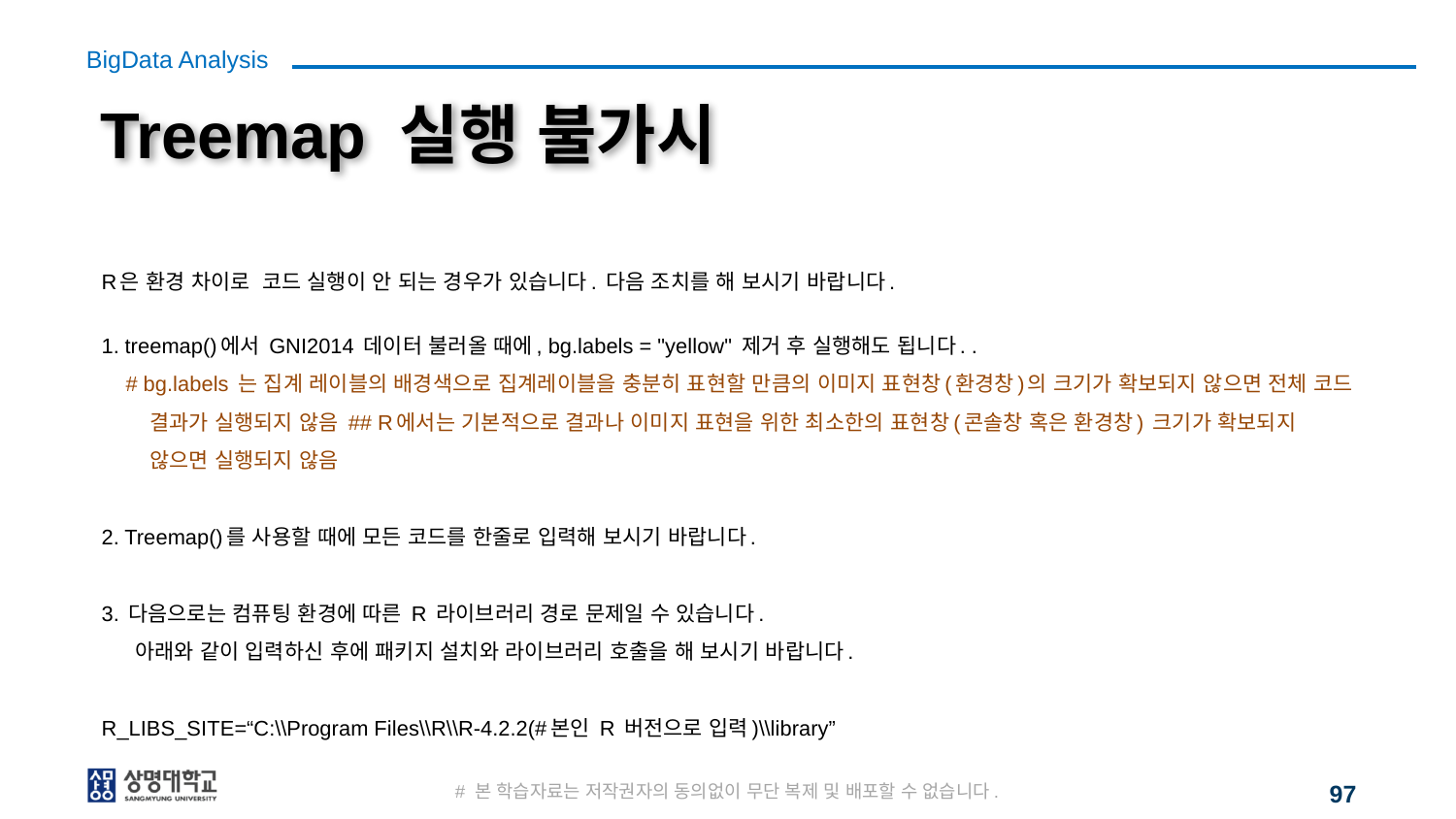

# Treemap 실행 불가시
R은 환경 차이로  코드 실행이 안 되는 경우가 있습니다. 다음 조치를 해 보시기 바랍니다.
1. treemap()에서 GNI2014 데이터 불러올 때에, bg.labels = "yellow" 제거 후 실행해도 됩니다. .
# bg.labels 는 집계 레이블의 배경색으로 집계레이블을 충분히 표현할 만큼의 이미지 표현창(환경창)의 크기가 확보되지 않으면 전체 코드 결과가 실행되지 않음 ## R에서는 기본적으로 결과나 이미지 표현을 위한 최소한의 표현창(콘솔창 혹은 환경창) 크기가 확보되지 않으면 실행되지 않음

2. Treemap()를 사용할 때에 모든 코드를 한줄로 입력해 보시기 바랍니다.

3. 다음으로는 컴퓨팅 환경에 따른 R 라이브러리 경로 문제일 수 있습니다.
     아래와 같이 입력하신 후에 패키지 설치와 라이브러리 호출을 해 보시기 바랍니다.
R_LIBS_SITE=“C:\\Program Files\\R\\R-4.2.2(#본인 R 버전으로 입력)\\library”
# 본 학습자료는 저작권자의 동의없이 무단 복제 및 배포할 수 없습니다.
97